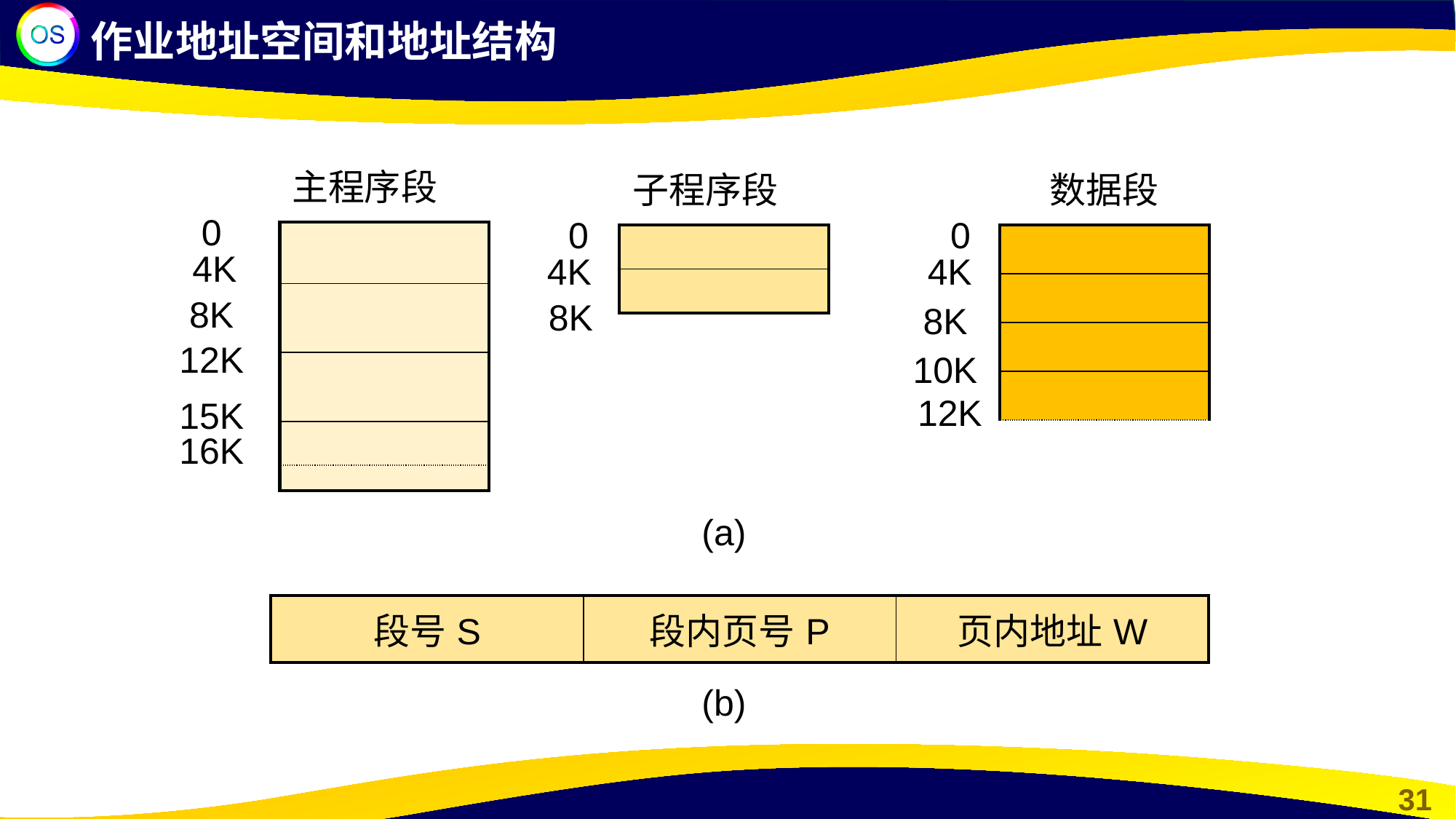

作业地址空间和地址结构
主程序段
子程序段
数据段
0
0
0
|  |
| --- |
|  |
|  |
|  |
|  |
|  |
| --- |
|  |
|  |
| --- |
|  |
|  |
|  |
4K
4K
4K
8K
8K
8K
12K
10K
12K
15K
16K
(a)
| 段号S | 段内页号P | 页内地址W |
| --- | --- | --- |
(b)